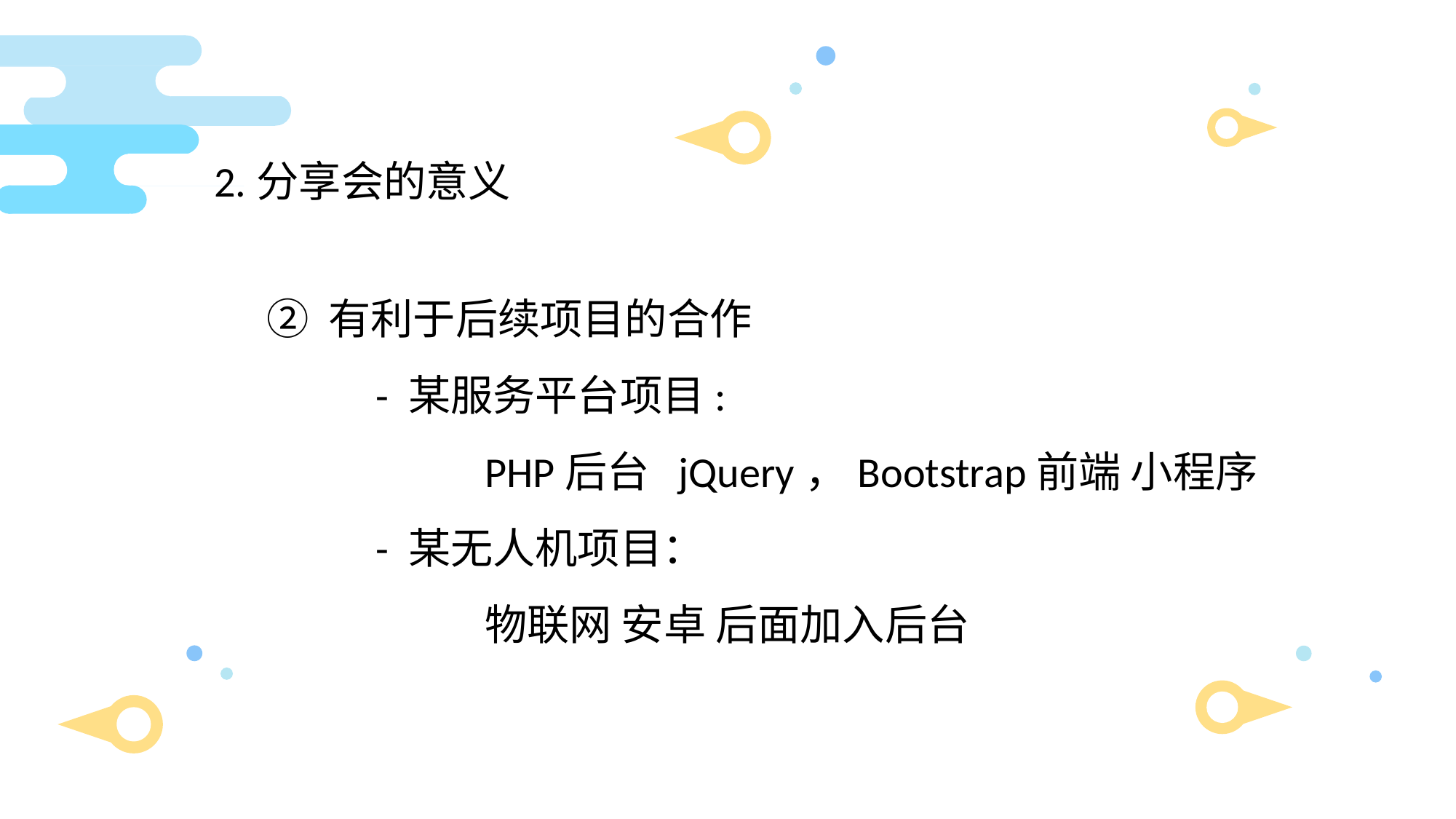

2.分享会的意义

② 有利于后续项目的合作
	- 某服务平台项目:
		PHP后台  jQuery，Bootstrap前端 小程序
	- 某无人机项目：
		物联网 安卓 后面加入后台